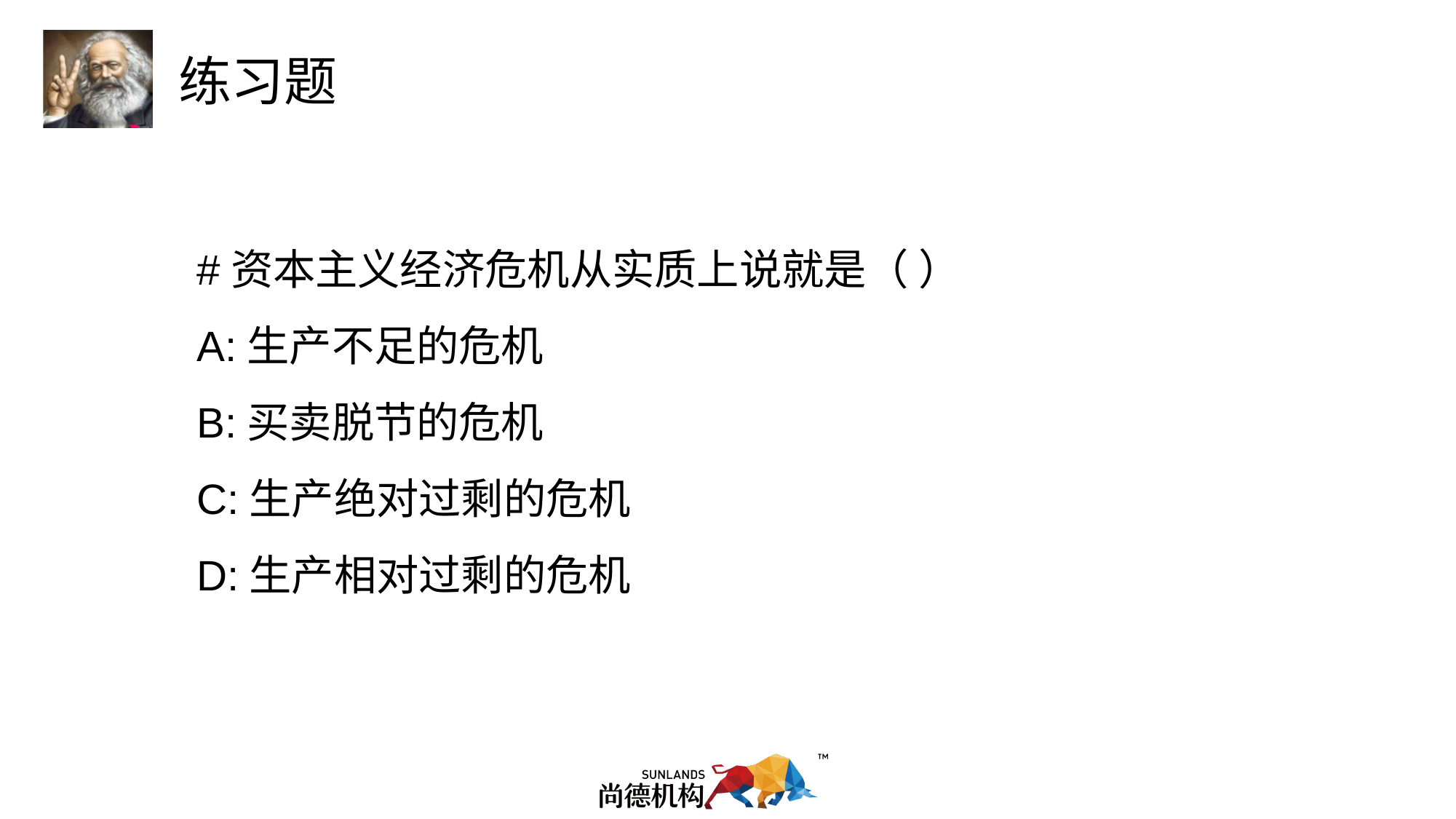

#资本主义经济危机从实质上说就是（ ）
A:生产不足的危机
B:买卖脱节的危机
C:生产绝对过剩的危机
D:生产相对过剩的危机